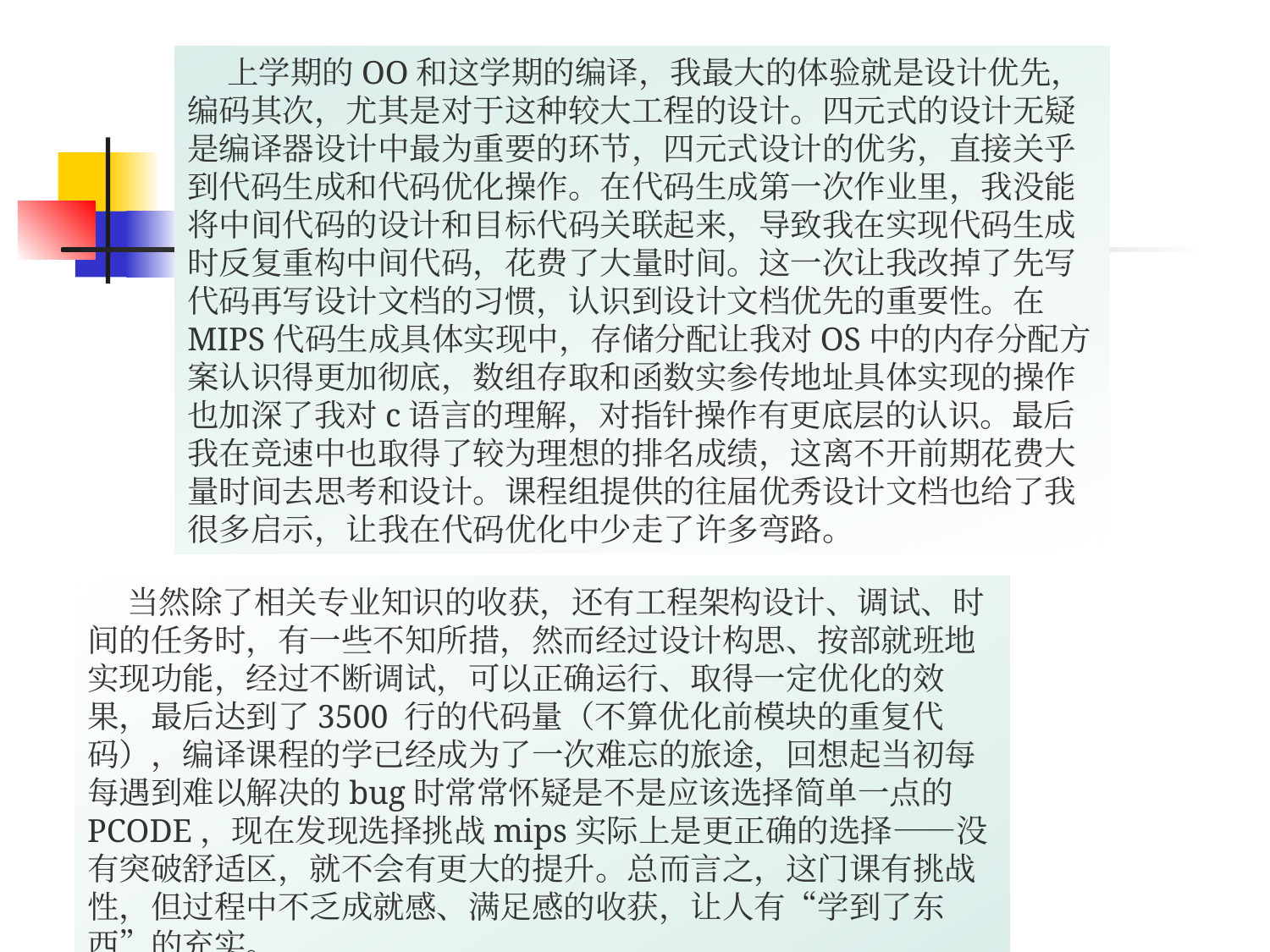

上学期的OO和这学期的编译，我最大的体验就是设计优先，编码其次，尤其是对于这种较大工程的设计。四元式的设计无疑是编译器设计中最为重要的环节，四元式设计的优劣，直接关乎到代码生成和代码优化操作。在代码生成第一次作业里，我没能将中间代码的设计和目标代码关联起来，导致我在实现代码生成时反复重构中间代码，花费了大量时间。这一次让我改掉了先写代码再写设计文档的习惯，认识到设计文档优先的重要性。在MIPS代码生成具体实现中，存储分配让我对OS中的内存分配方案认识得更加彻底，数组存取和函数实参传地址具体实现的操作也加深了我对c语言的理解，对指针操作有更底层的认识。最后我在竞速中也取得了较为理想的排名成绩，这离不开前期花费大量时间去思考和设计。课程组提供的往届优秀设计文档也给了我很多启示，让我在代码优化中少走了许多弯路。
    当然除了相关专业知识的收获，还有工程架构设计、调试、时间的任务时，有一些不知所措，然而经过设计构思、按部就班地实现功能，经过不断调试，可以正确运行、取得一定优化的效果，最后达到了3500 行的代码量（不算优化前模块的重复代码），编译课程的学已经成为了一次难忘的旅途，回想起当初每每遇到难以解决的bug时常常怀疑是不是应该选择简单一点的PCODE，现在发现选择挑战mips实际上是更正确的选择——没有突破舒适区，就不会有更大的提升。总而言之，这门课有挑战性，但过程中不乏成就感、满足感的收获，让人有“学到了东西”的充实。